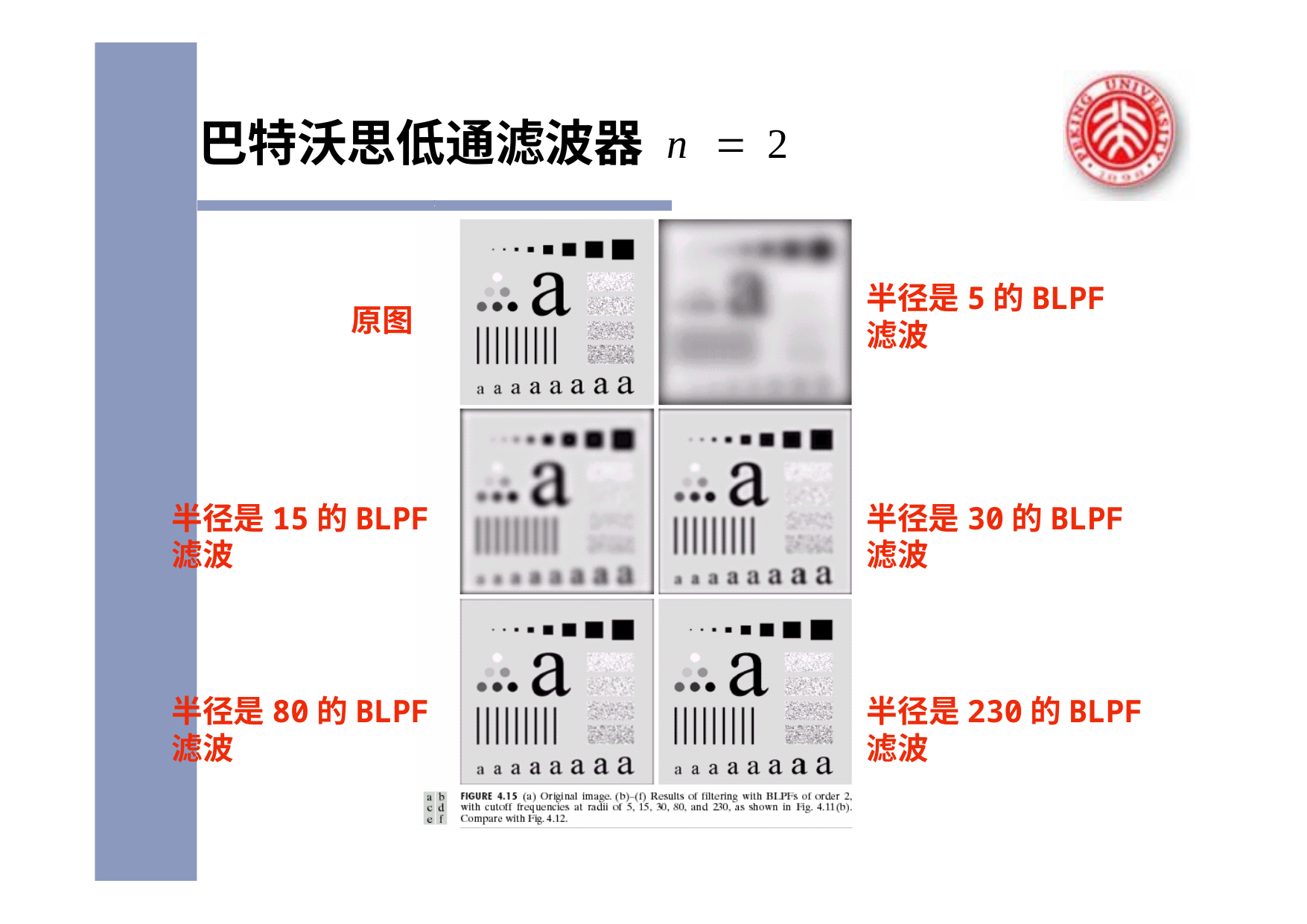

# 巴特沃思低通滤波器 n	=	2

半径是5的BLPF滤波
原图
半径是15的BLPF滤波
半径是30的BLPF滤波
半径是80的BLPF滤波
半径是230的BLPF滤波